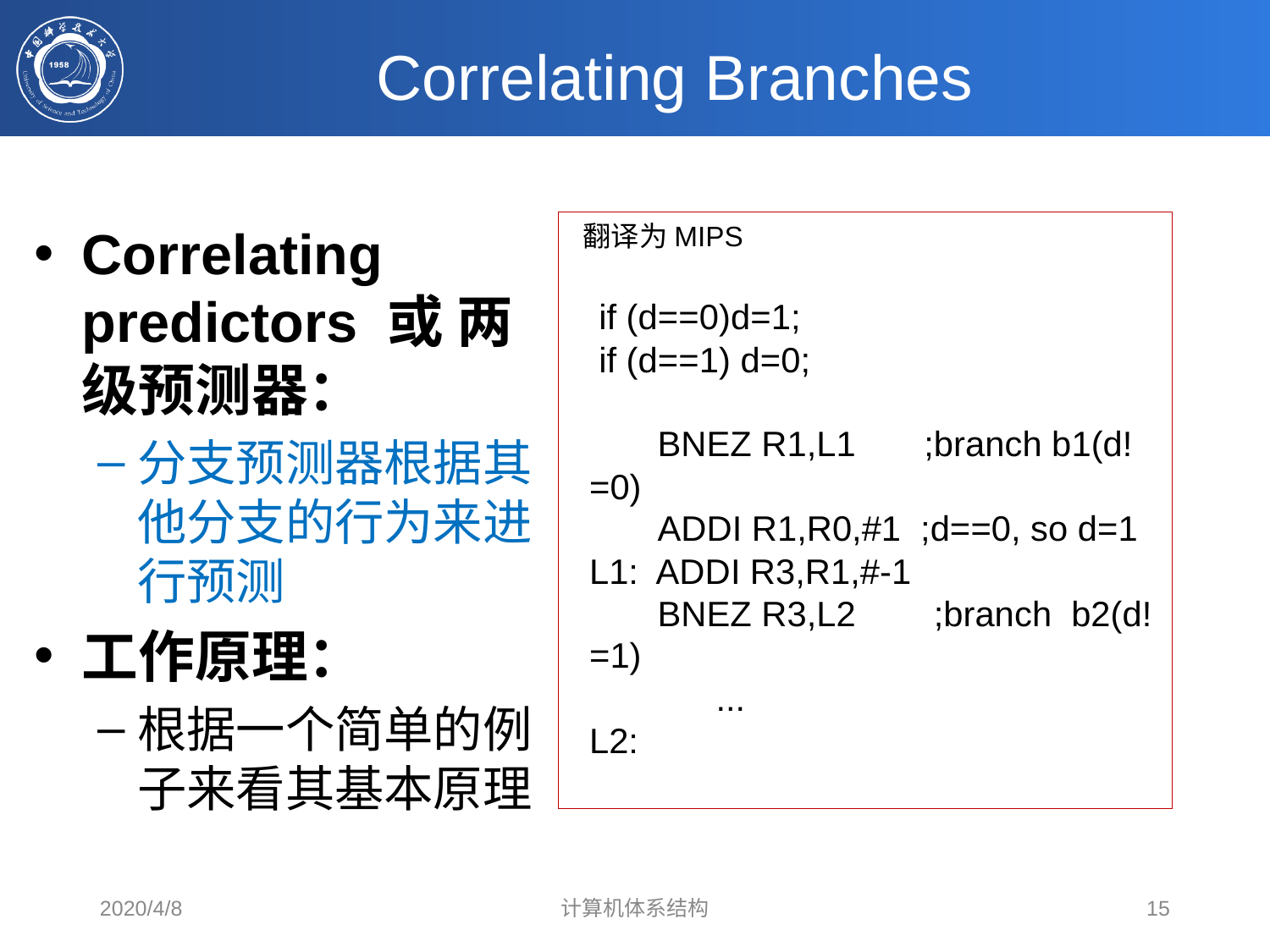

# Correlating Branches
Correlating predictors 或 两级预测器：
分支预测器根据其他分支的行为来进行预测
工作原理：
根据一个简单的例子来看其基本原理
翻译为MIPS

 if (d==0)d=1;
 if (d==1) d=0;

       BNEZ R1,L1       ;branch b1(d!=0)
       ADDI R1,R0,#1  ;d==0, so d=1
L1:  ADDI R3,R1,#-1
       BNEZ R3,L2        ;branch  b2(d!=1)
             ...
L2:

2020/4/8
计算机体系结构
15